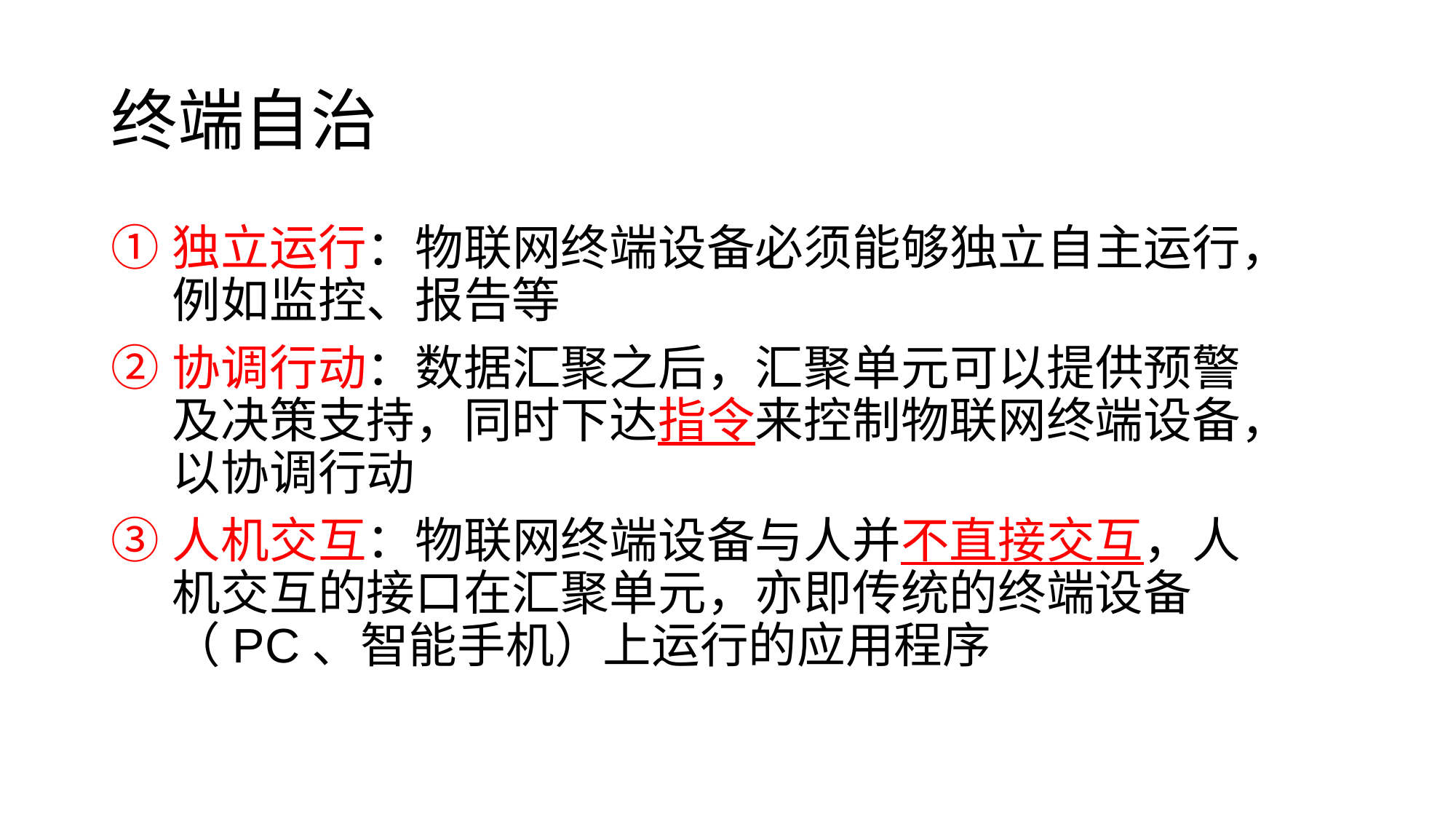

# 终端自治
独立运行：物联网终端设备必须能够独立自主运行，例如监控、报告等
协调行动：数据汇聚之后，汇聚单元可以提供预警及决策支持，同时下达指令来控制物联网终端设备，以协调行动
人机交互：物联网终端设备与人并不直接交互，人机交互的接口在汇聚单元，亦即传统的终端设备（PC、智能手机）上运行的应用程序